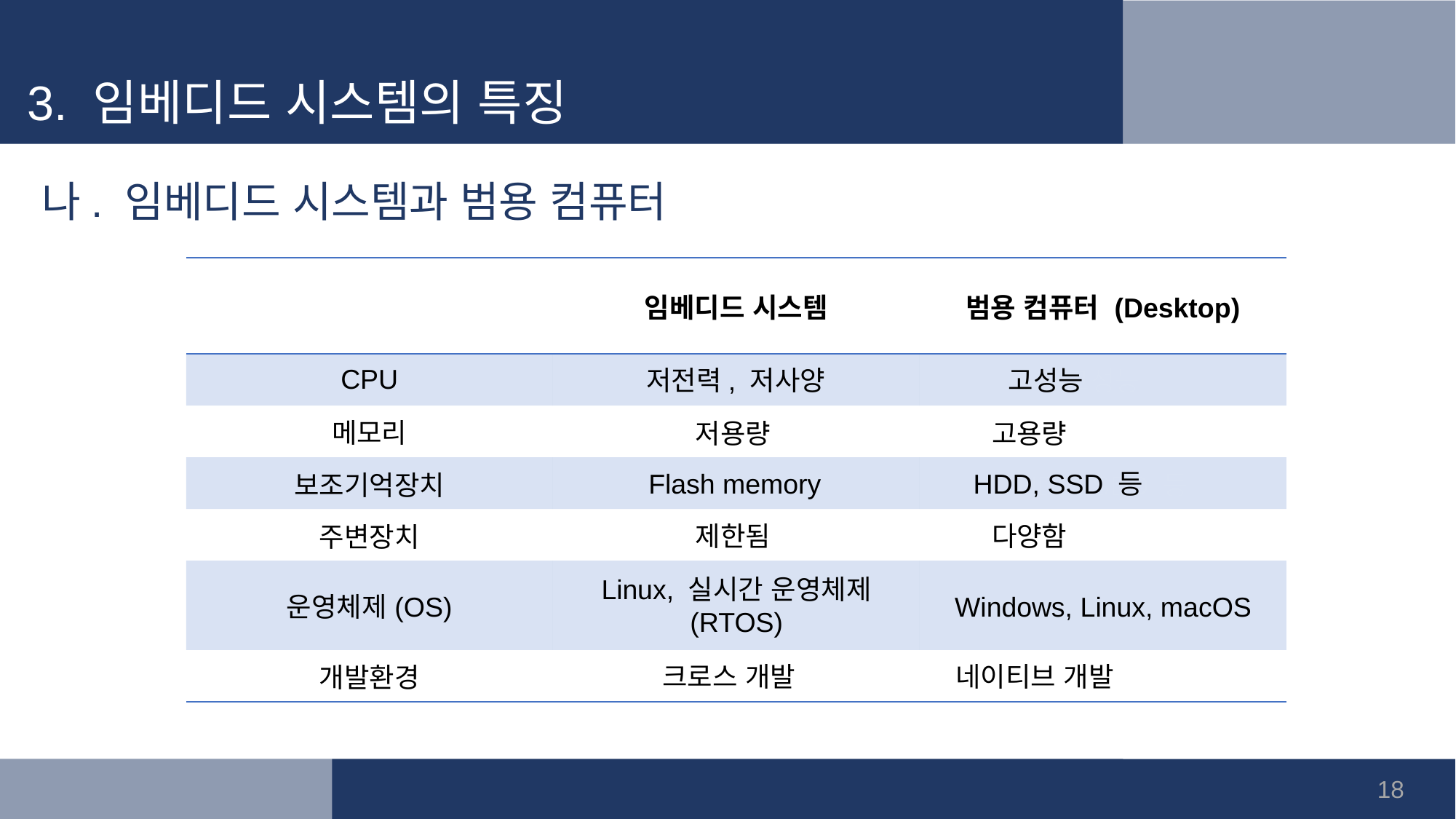

3. 임베디드 시스템의 특징
나. 임베디드 시스템과 범용 컴퓨터
|  | 임베디드 시스템 | 범용 컴퓨터 (Desktop) |
| --- | --- | --- |
| CPU | 저전력, 저사양 | 고성능 |
| 메모리 | 저용량 | 고용량 |
| 보조기억장치 | Flash memory | HDD, SDD 등 |
| 주변장치 | 제한됨 | 다양함 |
| 운영체제(OS) | Linux, 실시간 운영체제(RTOS) | Windows, Linux, macOS |
| 개발환경 | 크로스 개발 | 네이티브 개발 |
저전력, 저사양                        고성능
저용량                             고용량
Flash memory                    HDD, SSD 등
제한됨                             다양함
Linux, 실시간 운영체제
(RTOS)
Windows, Linux, macOS
크로스 개발                     네이티브 개발

18